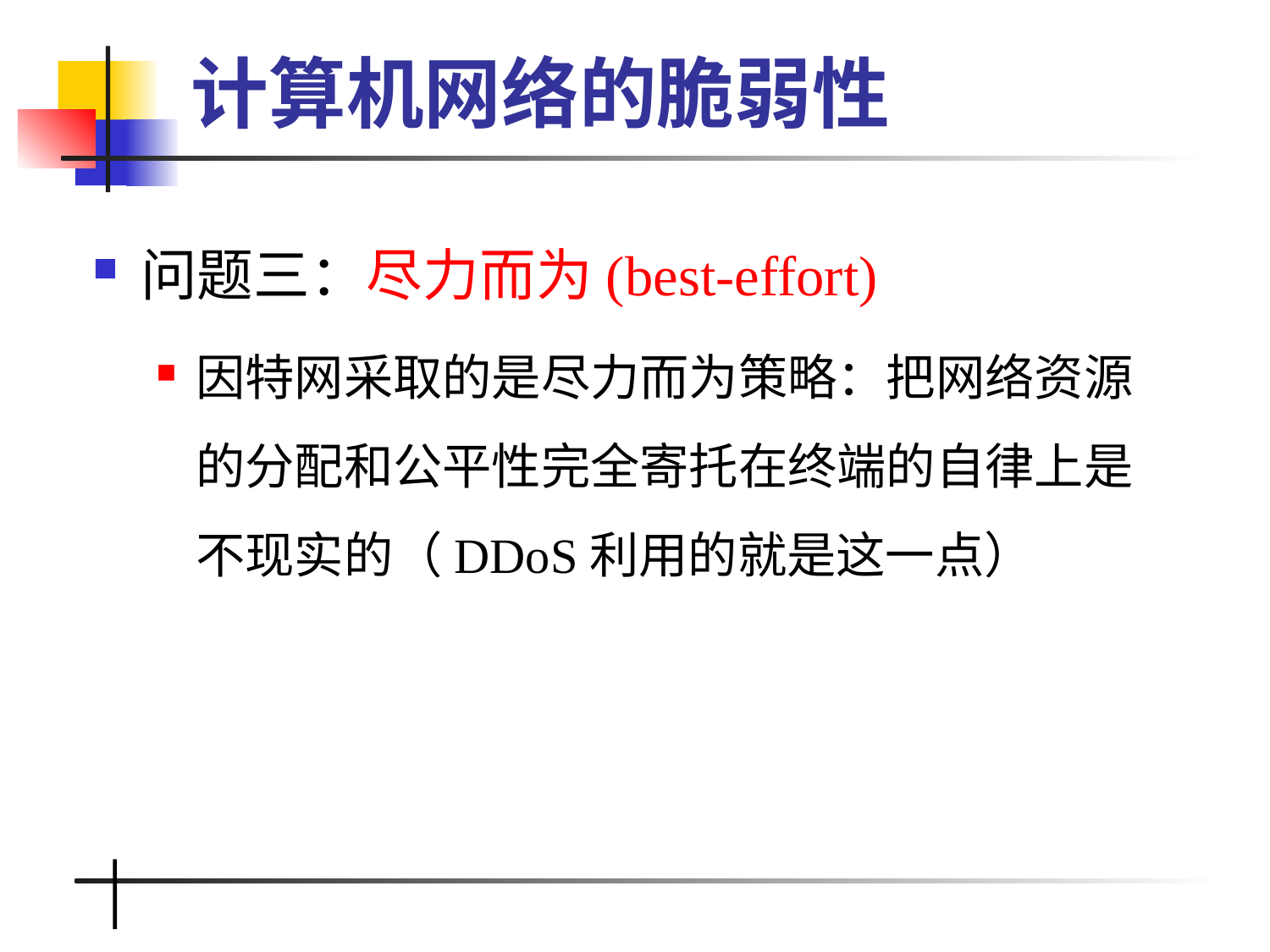

# 计算机网络的脆弱性
问题三：尽力而为(best-effort)
因特网采取的是尽力而为策略：把网络资源的分配和公平性完全寄托在终端的自律上是不现实的（DDoS利用的就是这一点）